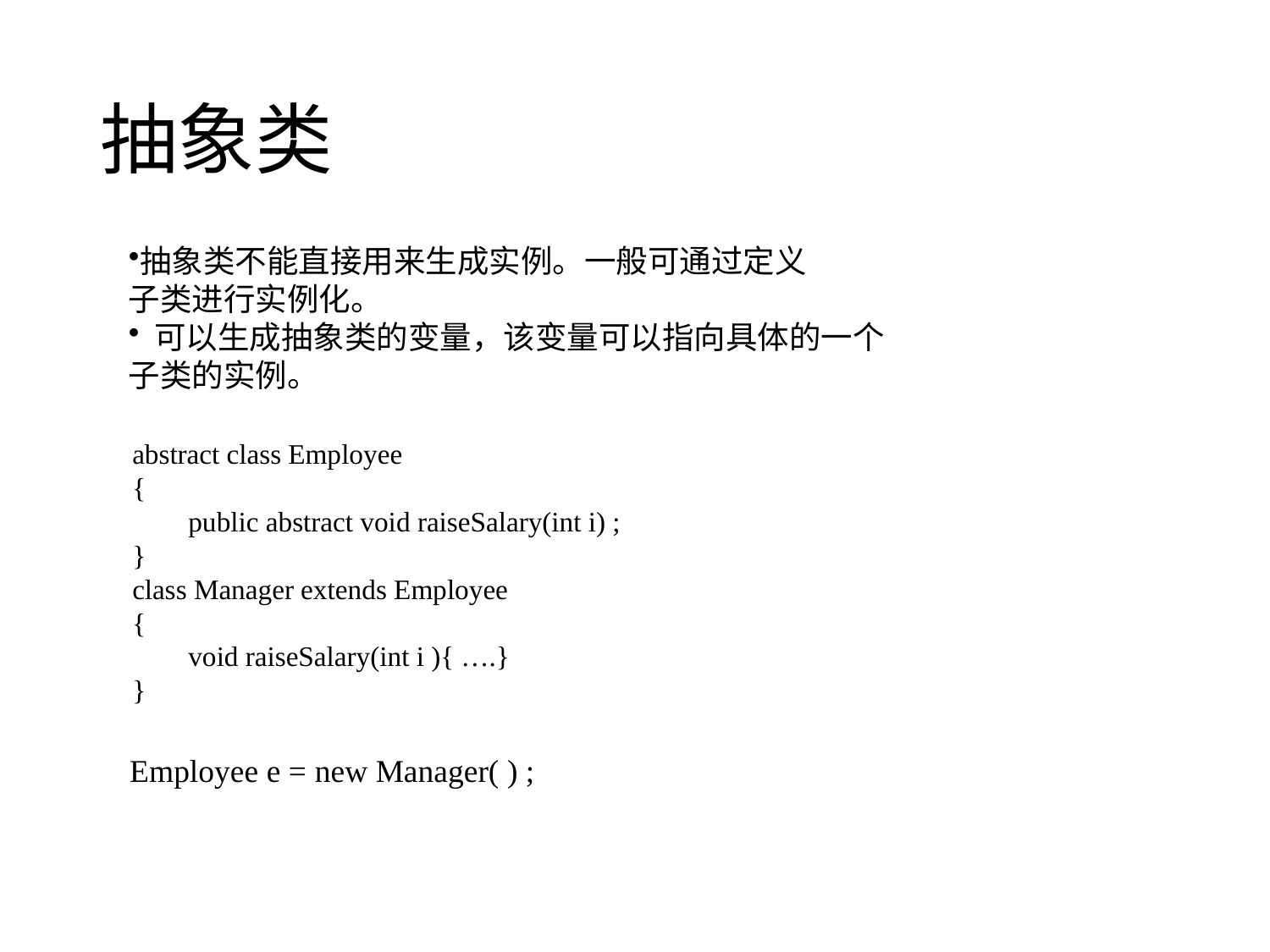

# 抽象类
抽象类不能直接用来生成实例。一般可通过定义
子类进行实例化。
 可以生成抽象类的变量，该变量可以指向具体的一个
子类的实例。
abstract class Employee
{
        public abstract void raiseSalary(int i) ;
}
class Manager extends Employee
{
        void raiseSalary(int i ){ ….}
}
Employee e = new Manager( ) ;